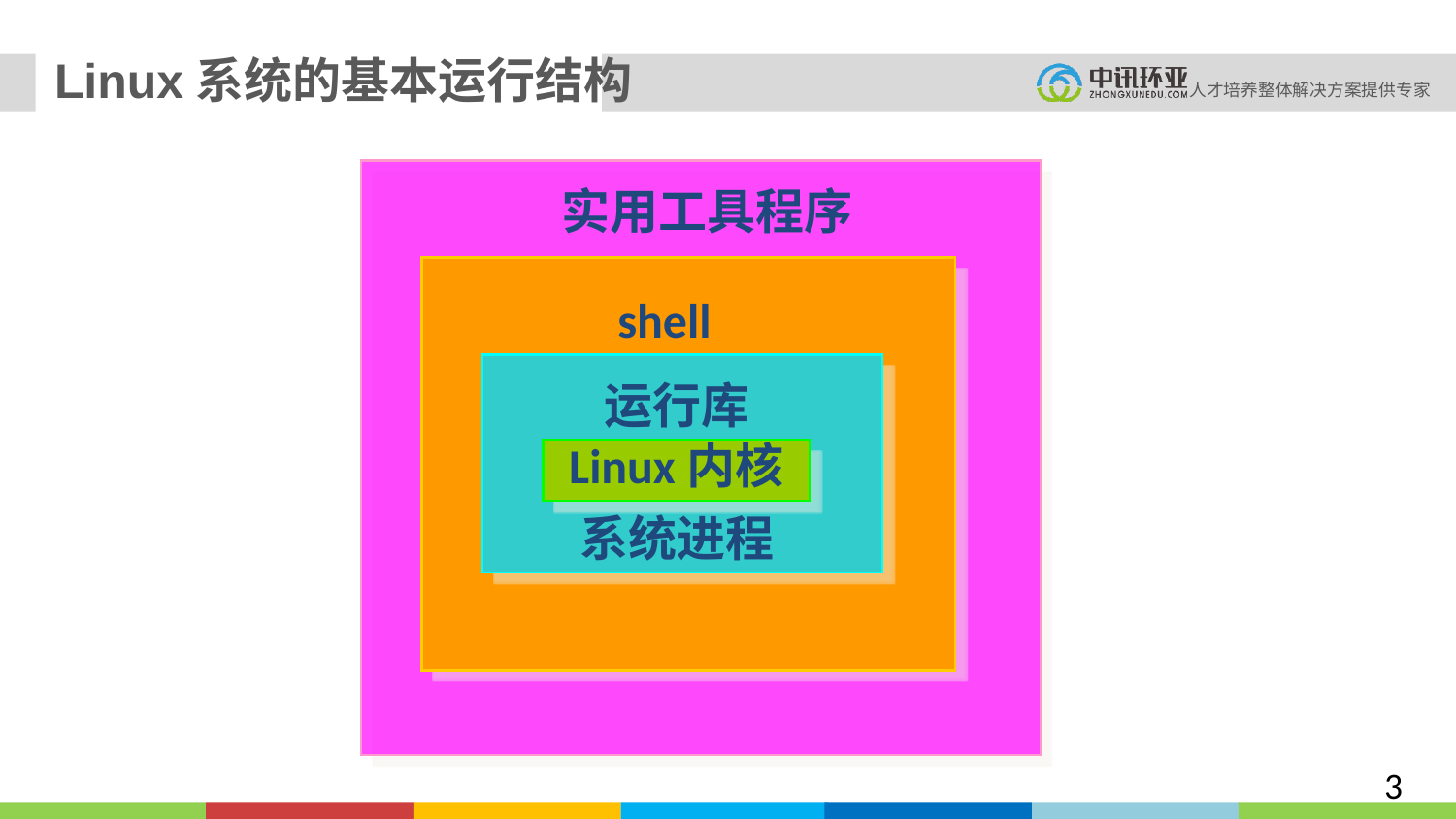

Linux系统的基本运行结构

实用工具程序

shell

运行库
系统进程
Linux内核
3